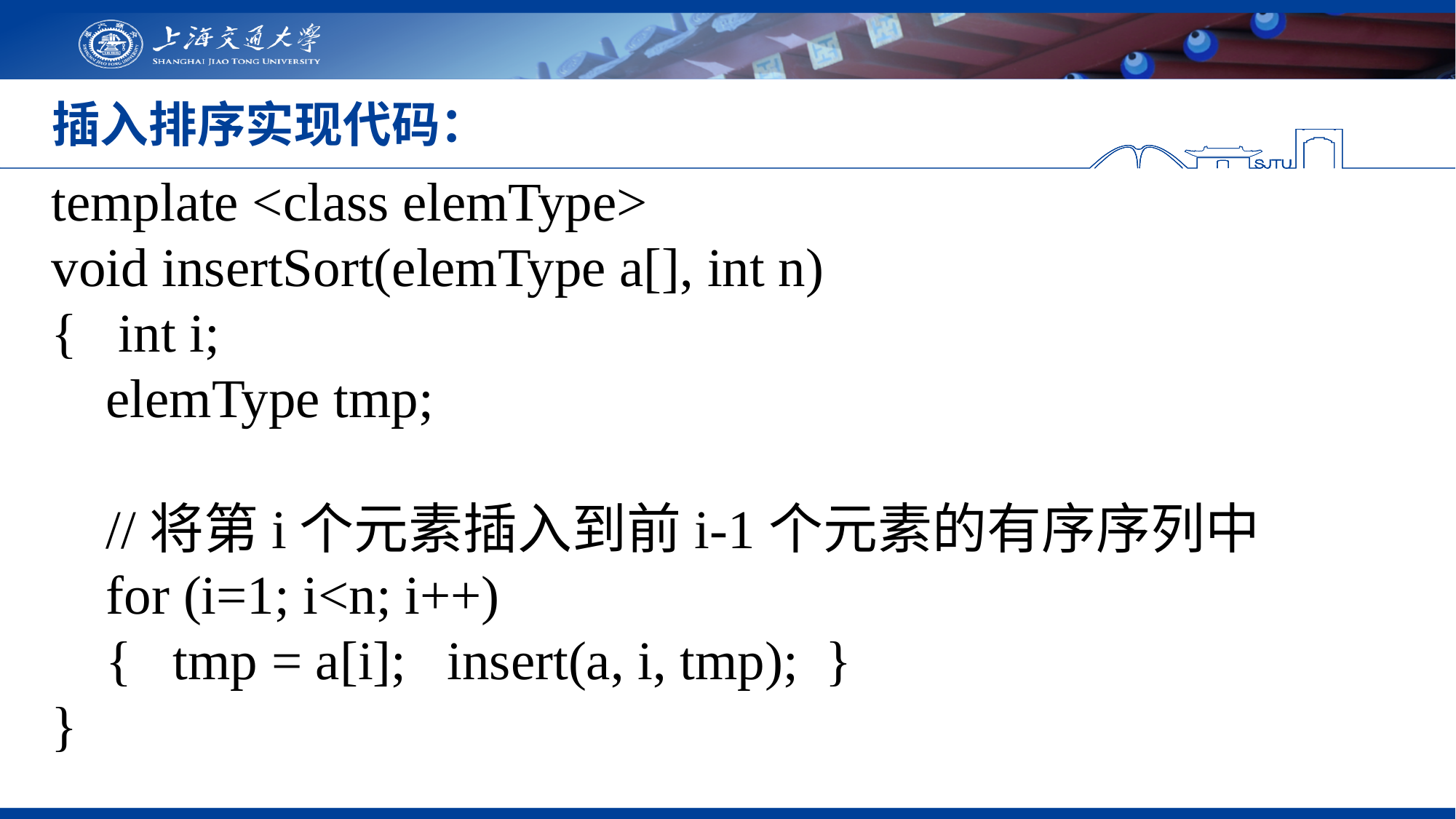

# 插入排序实现代码：
template <class elemType>
void insertSort(elemType a[], int n)
{   int i;
    elemType tmp;

    //将第i个元素插入到前i-1个元素的有序序列中
    for (i=1; i<n; i++)
    {   tmp = a[i];   insert(a, i, tmp);  }
}